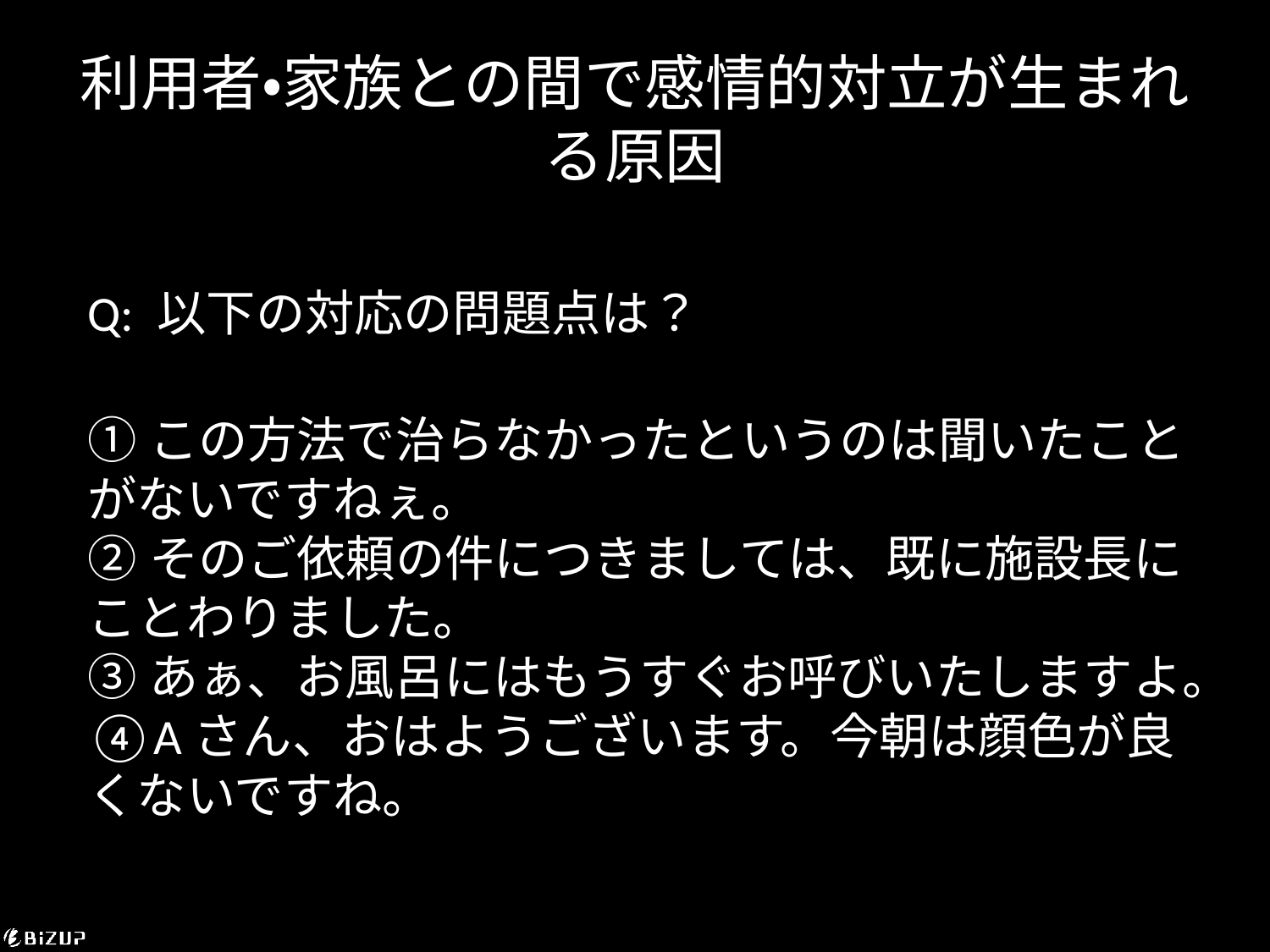

# 利用者・家族との間で感情的対立が生まれる原因
Q: 以下の対応の問題点は？

①この方法で治らなかったというのは聞いたことがないですねぇ。
②そのご依頼の件につきましては、既に施設長にことわりました。
③あぁ、お風呂にはもうすぐお呼びいたしますよ。
④Aさん、おはようございます。今朝は顔色が良くないですね。